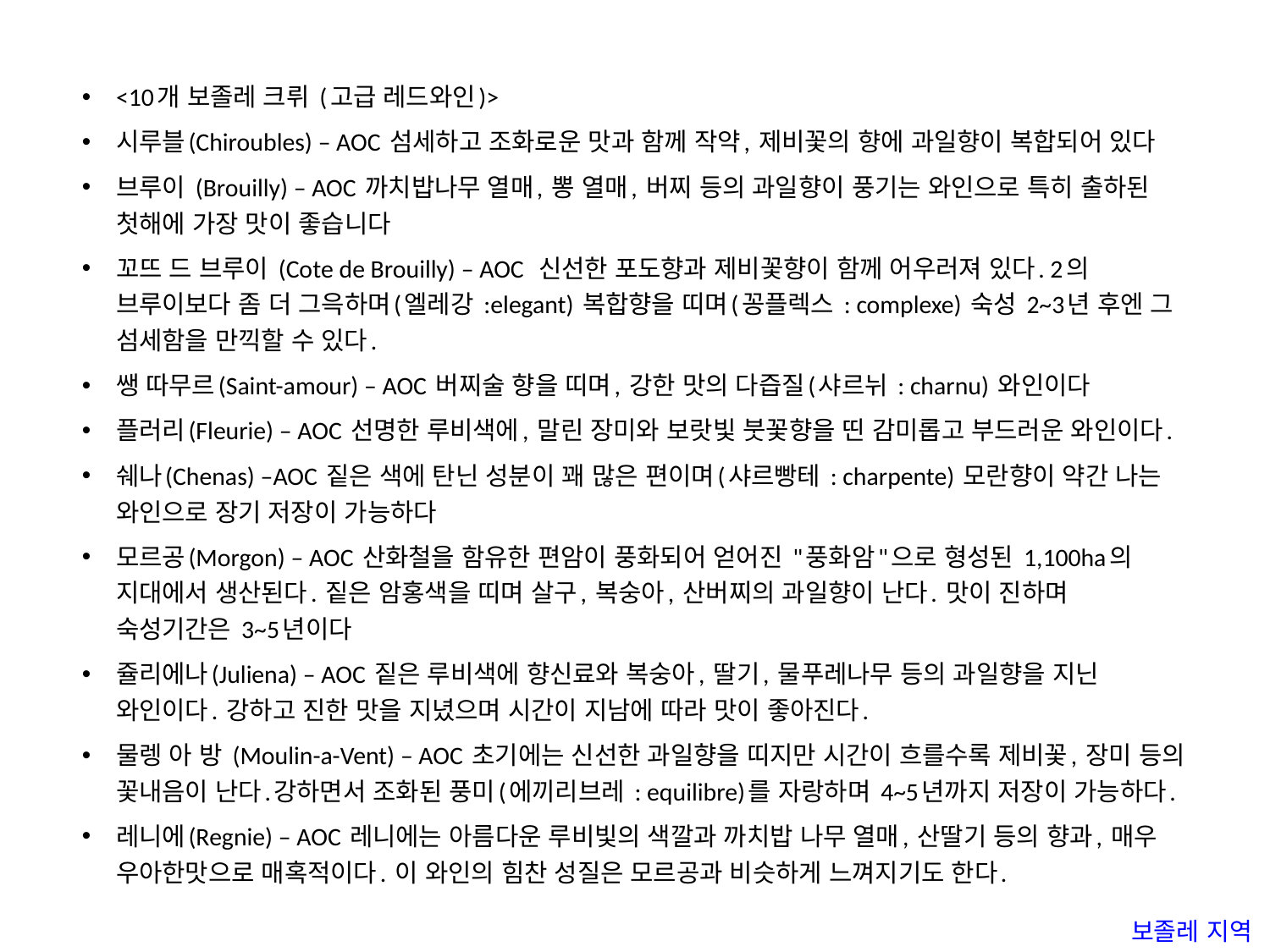

<10개 보졸레 크뤼 (고급 레드와인)>
시루블(Chiroubles) – AOC 섬세하고 조화로운 맛과 함께 작약, 제비꽃의 향에 과일향이 복합되어 있다
브루이 (Brouilly) – AOC 까치밥나무 열매, 뽕 열매, 버찌 등의 과일향이 풍기는 와인으로 특히 출하된 첫해에 가장 맛이 좋습니다
꼬뜨 드 브루이 (Cote de Brouilly) – AOC  신선한 포도향과 제비꽃향이 함께 어우러져 있다. 2의 브루이보다 좀 더 그윽하며(엘레강 :elegant) 복합향을 띠며(꽁플렉스 : complexe) 숙성 2~3년 후엔 그 섬세함을 만끽할 수 있다.
쌩 따무르(Saint-amour) – AOC 버찌술 향을 띠며, 강한 맛의 다즙질(샤르뉘 : charnu) 와인이다
플러리(Fleurie) – AOC 선명한 루비색에, 말린 장미와 보랏빛 붓꽃향을 띤 감미롭고 부드러운 와인이다.
쉐나(Chenas) –AOC 짙은 색에 탄닌 성분이 꽤 많은 편이며(샤르빵테 : charpente) 모란향이 약간 나는 와인으로 장기 저장이 가능하다
모르공(Morgon) – AOC 산화철을 함유한 편암이 풍화되어 얻어진 "풍화암"으로 형성된 1,100ha의 지대에서 생산된다. 짙은 암홍색을 띠며 살구, 복숭아, 산버찌의 과일향이 난다. 맛이 진하며 숙성기간은 3~5년이다
쥴리에나(Juliena) – AOC 짙은 루비색에 향신료와 복숭아, 딸기, 물푸레나무 등의 과일향을 지닌 와인이다. 강하고 진한 맛을 지녔으며 시간이 지남에 따라 맛이 좋아진다.
물렝 아 방 (Moulin-a-Vent) – AOC 초기에는 신선한 과일향을 띠지만 시간이 흐를수록 제비꽃, 장미 등의 꽃내음이 난다.강하면서 조화된 풍미(에끼리브레 : equilibre)를 자랑하며 4~5년까지 저장이 가능하다.
레니에(Regnie) – AOC 레니에는 아름다운 루비빛의 색깔과 까치밥 나무 열매, 산딸기 등의 향과, 매우 우아한맛으로 매혹적이다. 이 와인의 힘찬 성질은 모르공과 비슷하게 느껴지기도 한다.
보졸레 지역